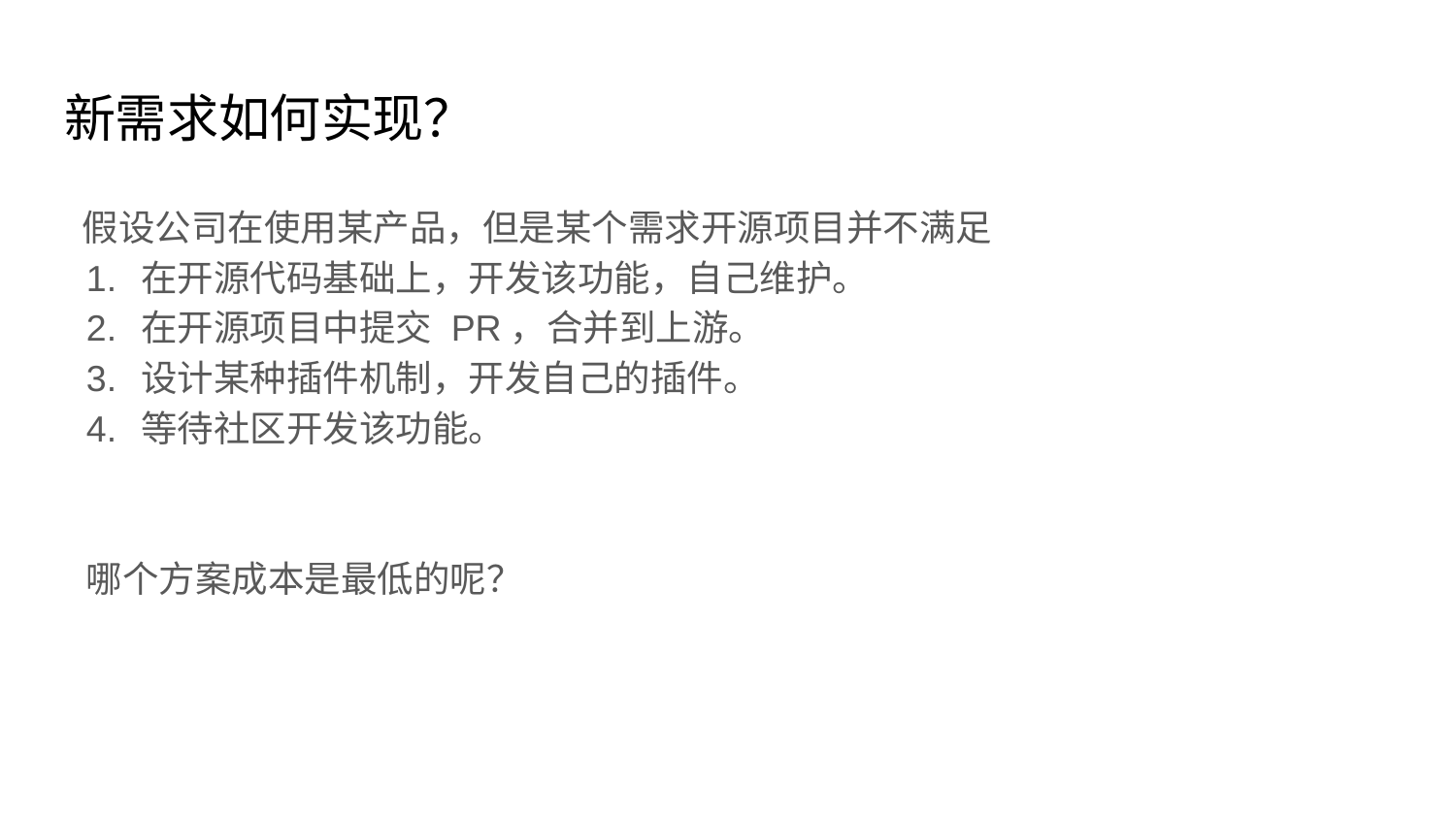

# 新需求如何实现？
假设公司在使用某产品，但是某个需求开源项目并不满足
在开源代码基础上，开发该功能，自己维护。
在开源项目中提交 PR，合并到上游。
设计某种插件机制，开发自己的插件。
等待社区开发该功能。

哪个方案成本是最低的呢？